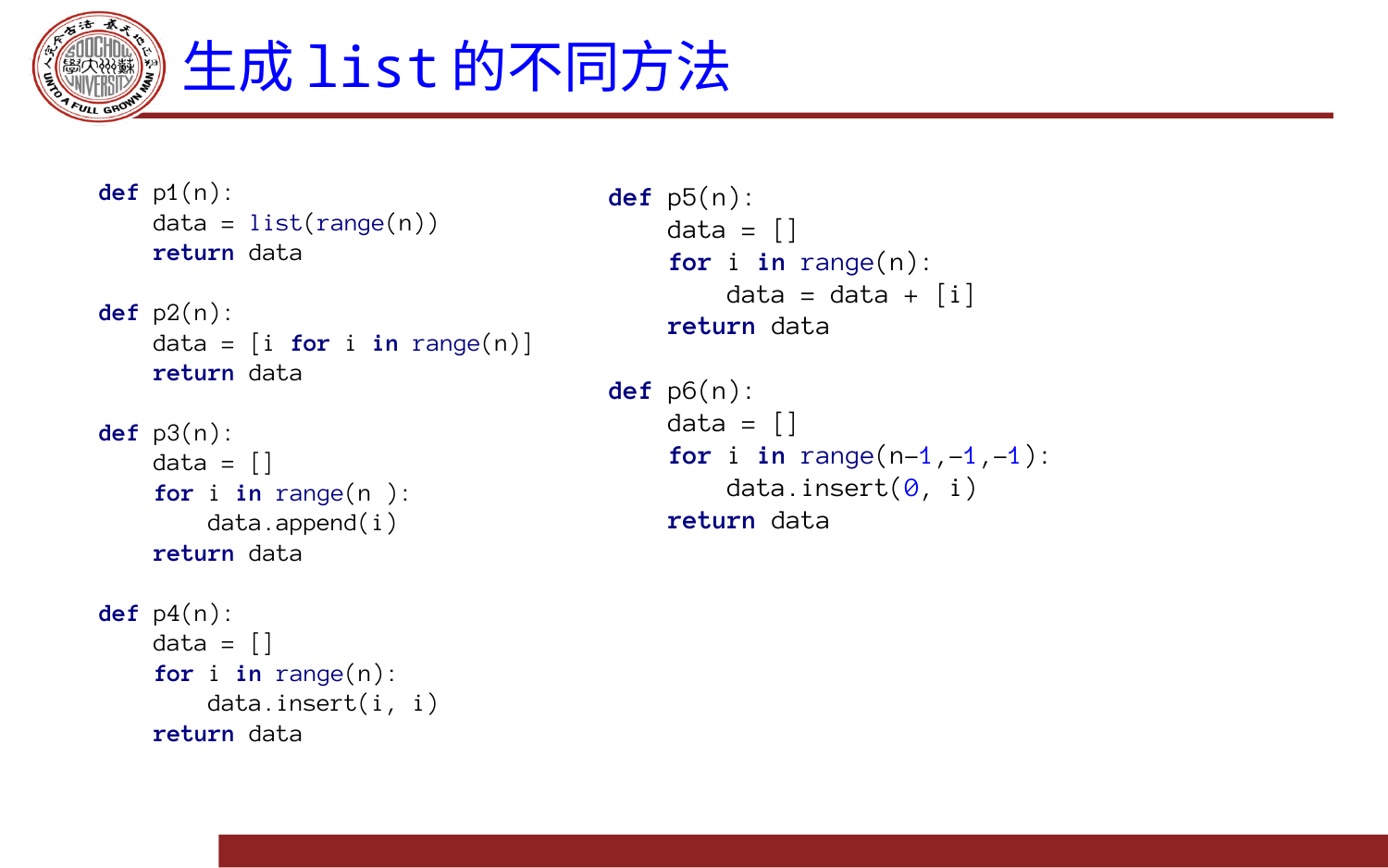

# 生成list的不同方法
def p5(n):
    data = []
    for i in range(n):
        data = data + [i]
    return data
def p6(n):
    data = []
    for i in range(n-1,-1,-1):
        data.insert(0, i)
    return data
def p1(n):
    data = list(range(n))
    return data
def p2(n):
    data = [i for i in range(n)]
    return data
def p3(n):
    data = []
    for i in range(n ):
        data.append(i)
    return data
def p4(n):
    data = []
    for i in range(n):
        data.insert(i, i)
    return data